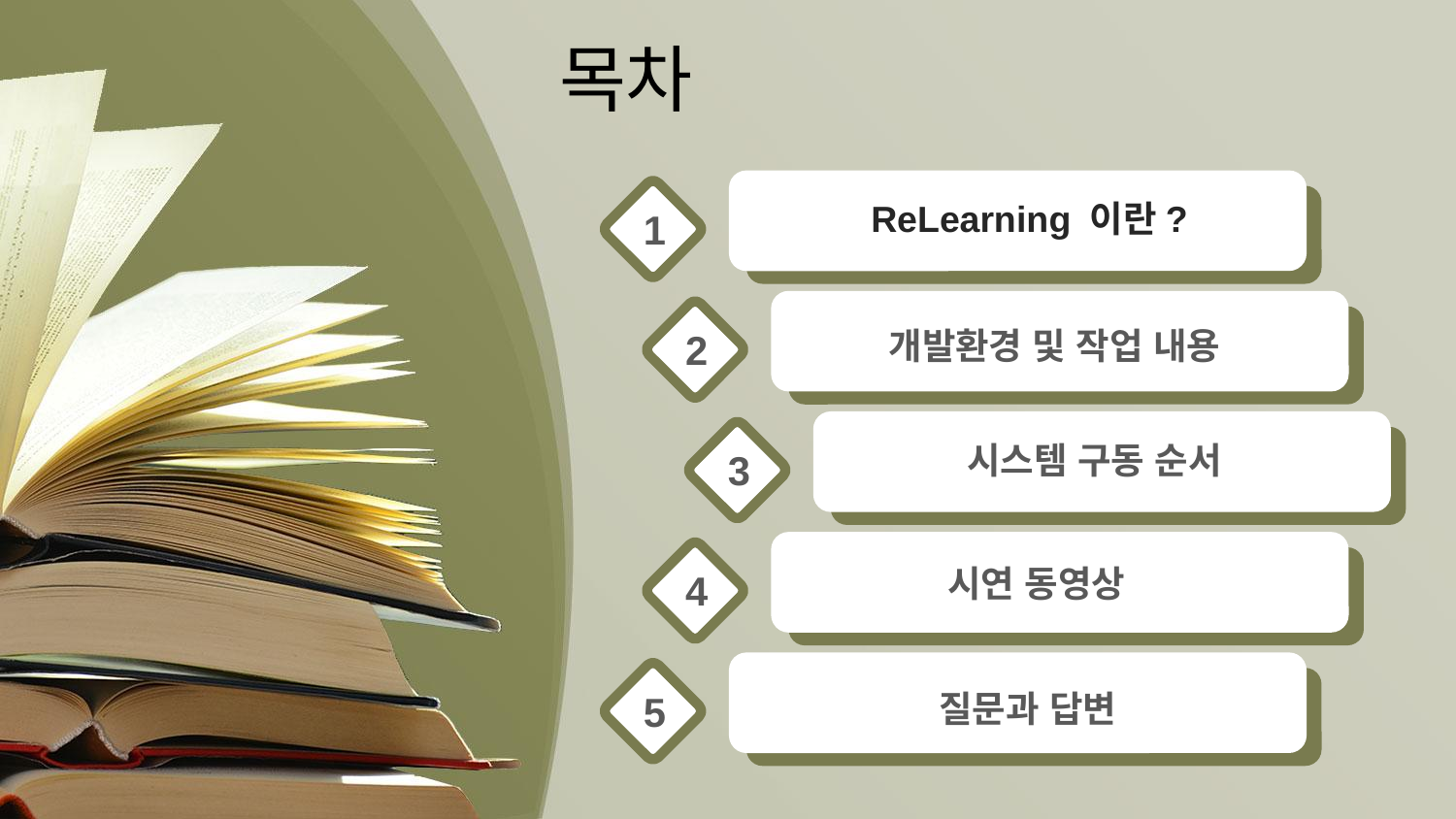

목차

1
ReLearning 이란?

2
개발환경 및 작업 내용

3
시스템 구동 순서

4
시연 동영상

5
질문과 답변